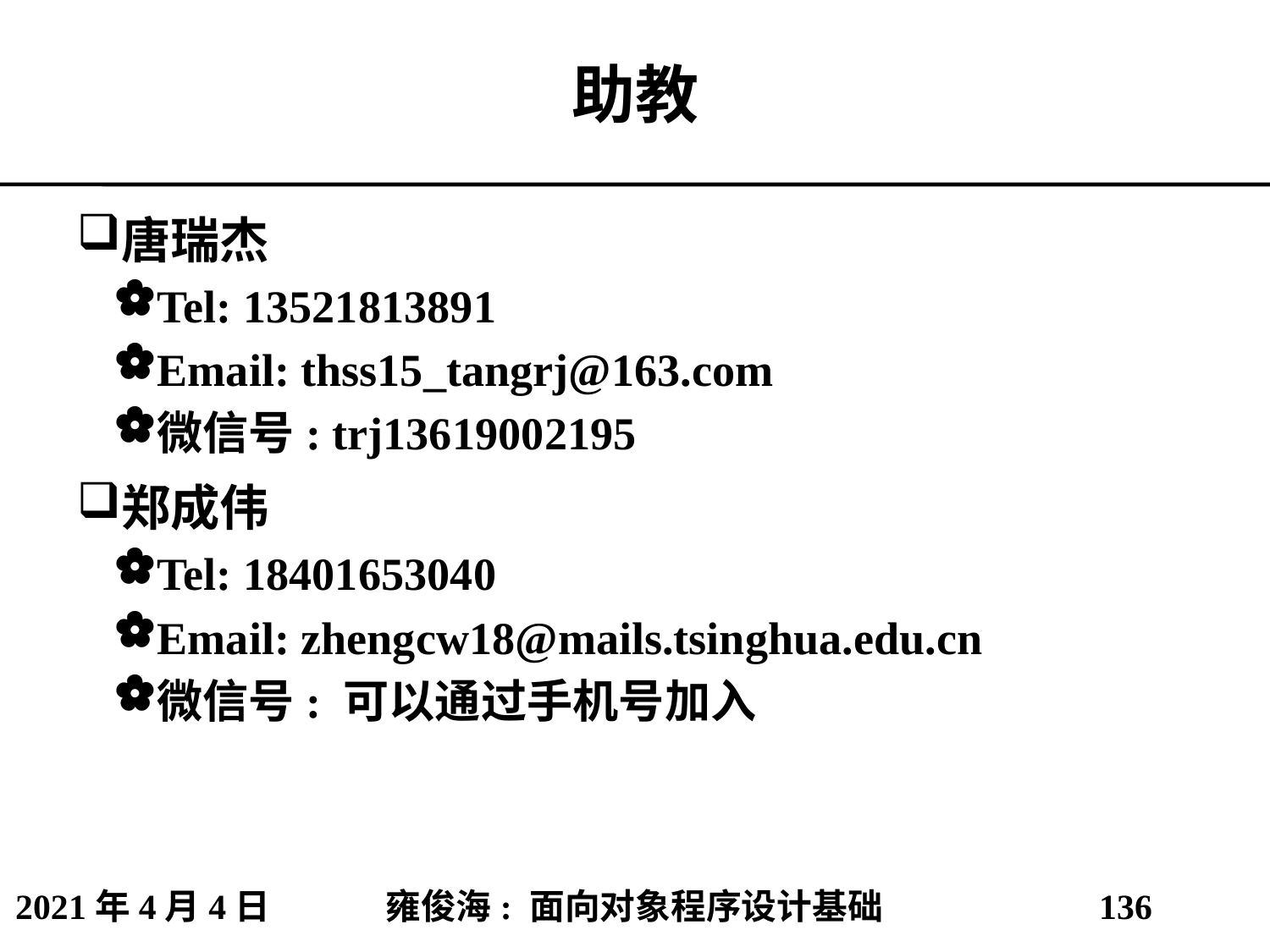

# 助教

唐瑞杰
Tel: 13521813891
Email: thss15_tangrj@163.com
微信号: trj13619002195
郑成伟
Tel: 18401653040
Email: zhengcw18@mails.tsinghua.edu.cn
微信号: 可以通过手机号加入
2021年4月4日
雍俊海: 面向对象程序设计基础
136